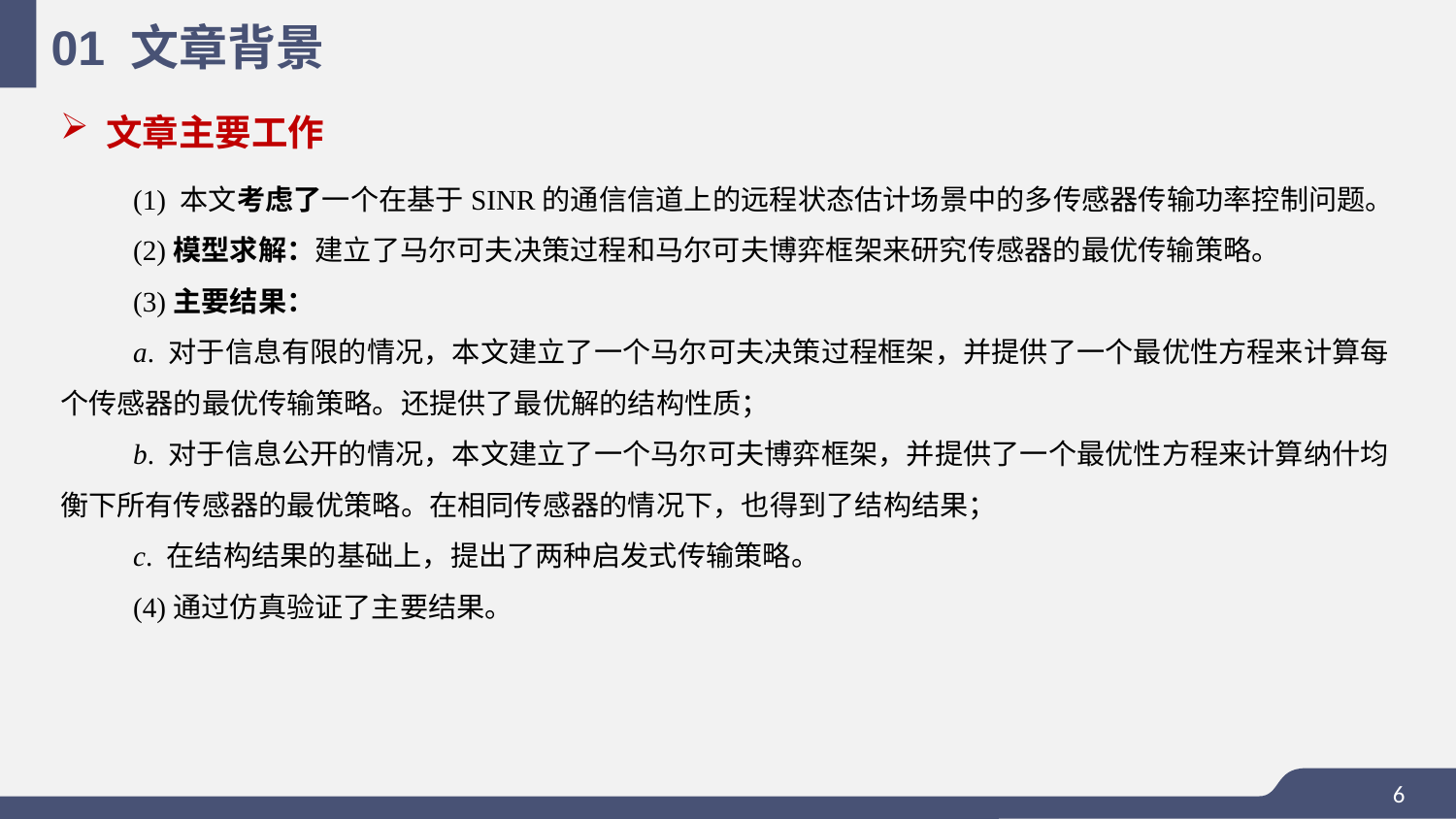

01 文章背景
文章主要工作
(1) 本文考虑了一个在基于SINR的通信信道上的远程状态估计场景中的多传感器传输功率控制问题。
(2)模型求解：建立了马尔可夫决策过程和马尔可夫博弈框架来研究传感器的最优传输策略。
(3)主要结果：
a. 对于信息有限的情况，本文建立了一个马尔可夫决策过程框架，并提供了一个最优性方程来计算每个传感器的最优传输策略。还提供了最优解的结构性质；
b. 对于信息公开的情况，本文建立了一个马尔可夫博弈框架，并提供了一个最优性方程来计算纳什均衡下所有传感器的最优策略。在相同传感器的情况下，也得到了结构结果；
c. 在结构结果的基础上，提出了两种启发式传输策略。
(4)通过仿真验证了主要结果。
6